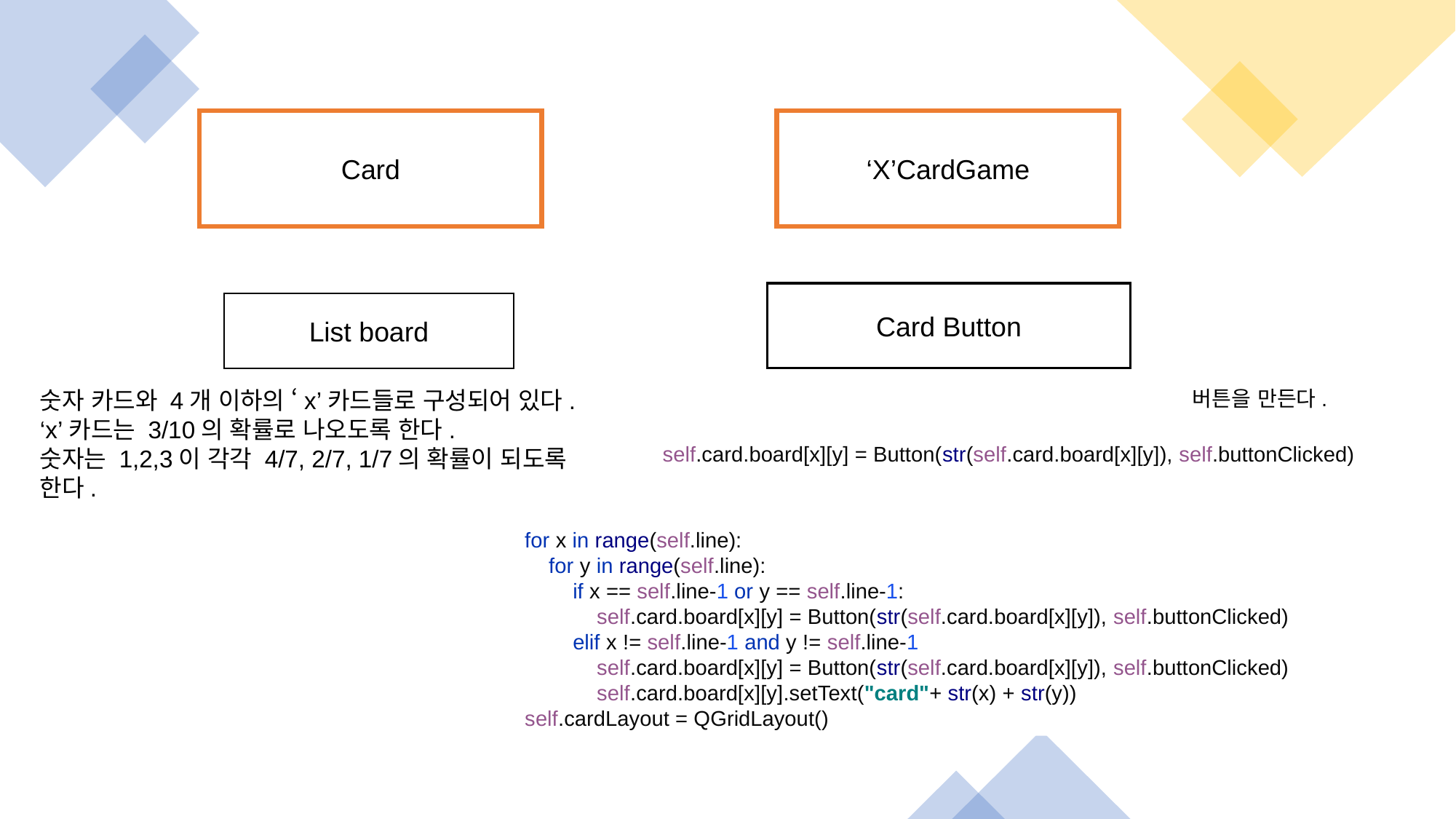

Card
‘X’CardGame
Card Button
List board
숫자 카드와 4개 이하의 ‘x’카드들로 구성되어 있다.
‘x’카드는 3/10의 확률로 나오도록 한다.
숫자는 1,2,3이 각각 4/7, 2/7, 1/7의 확률이 되도록 한다.

버튼을 만든다.
self.card.board[x][y] = Button(str(self.card.board[x][y]), self.buttonClicked)
for x in range(self.line):
    for y in range(self.line):
        if x == self.line-1 or y == self.line-1:
            self.card.board[x][y] = Button(str(self.card.board[x][y]), self.buttonClicked)
        elif x != self.line-1 and y != self.line-1
            self.card.board[x][y] = Button(str(self.card.board[x][y]), self.buttonClicked)
            self.card.board[x][y].setText("card"+ str(x) + str(y))
self.cardLayout = QGridLayout()